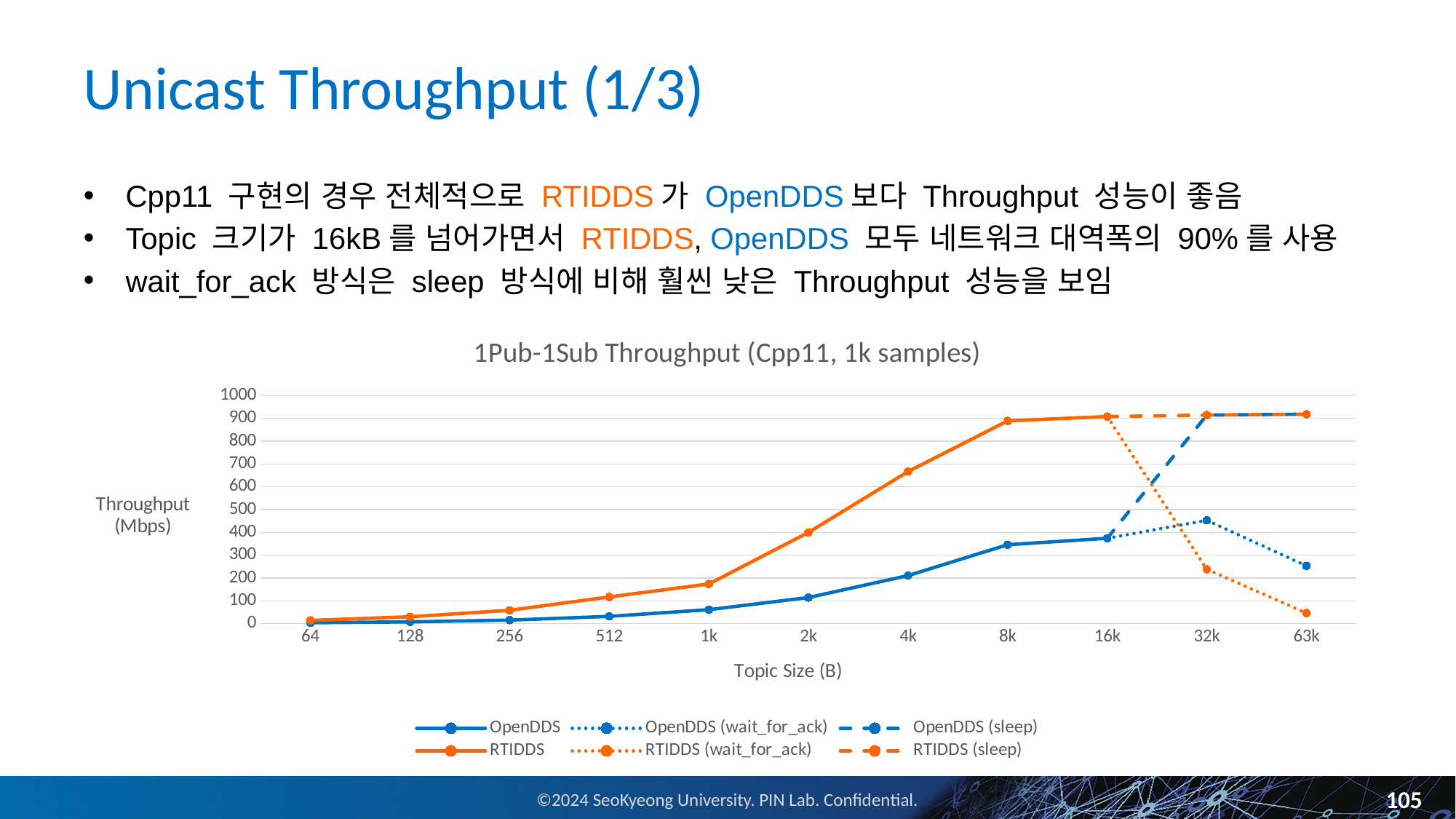

# Unicast Throughput (1/3)
Cpp11 구현의 경우 전체적으로 RTIDDS가 OpenDDS보다 Throughput 성능이 좋음
Topic 크기가 16kB를 넘어가면서 RTIDDS, OpenDDS 모두 네트워크 대역폭의 90%를 사용
wait_for_ack 방식은 sleep 방식에 비해 훨씬 낮은 Throughput 성능을 보임

### Chart: 1Pub-1Sub Throughput (Cpp11, 1k samples)

| Category | OpenDDS | OpenDDS (wait_for_ack) | OpenDDS (sleep) | RTIDDS | RTIDDS (wait_for_ack) | RTIDDS (sleep) |
|---|---|---|---|---|---|---|
| 64 | 3.793 | None | None | 14.223 | None | None |
| 128 | 7.817 | None | None | 30.118 | None | None |
| 256 | 15.399 | None | None | 58.515 | None | None |
| 512 | 31.752 | None | None | 117.029 | None | None |
| 1k | 61.069 | None | None | 173.914 | None | None |
| 2k | 114.286 | None | None | 400.0 | None | None |
| 4k | 210.527 | None | None | 666.667 | None | None |
| 8k | 345.946 | None | None | 888.889 | None | None |
| 16k | 374.27 | 374.27 | 374.27 | 907.802 | 907.802 | 907.802 |
| 32k | None | 453.098 | 914.286 | None | 238.14 | 914.286 |
| 63k | None | 252.886 | 918.033 | None | 46.504 | 918.033 |
105